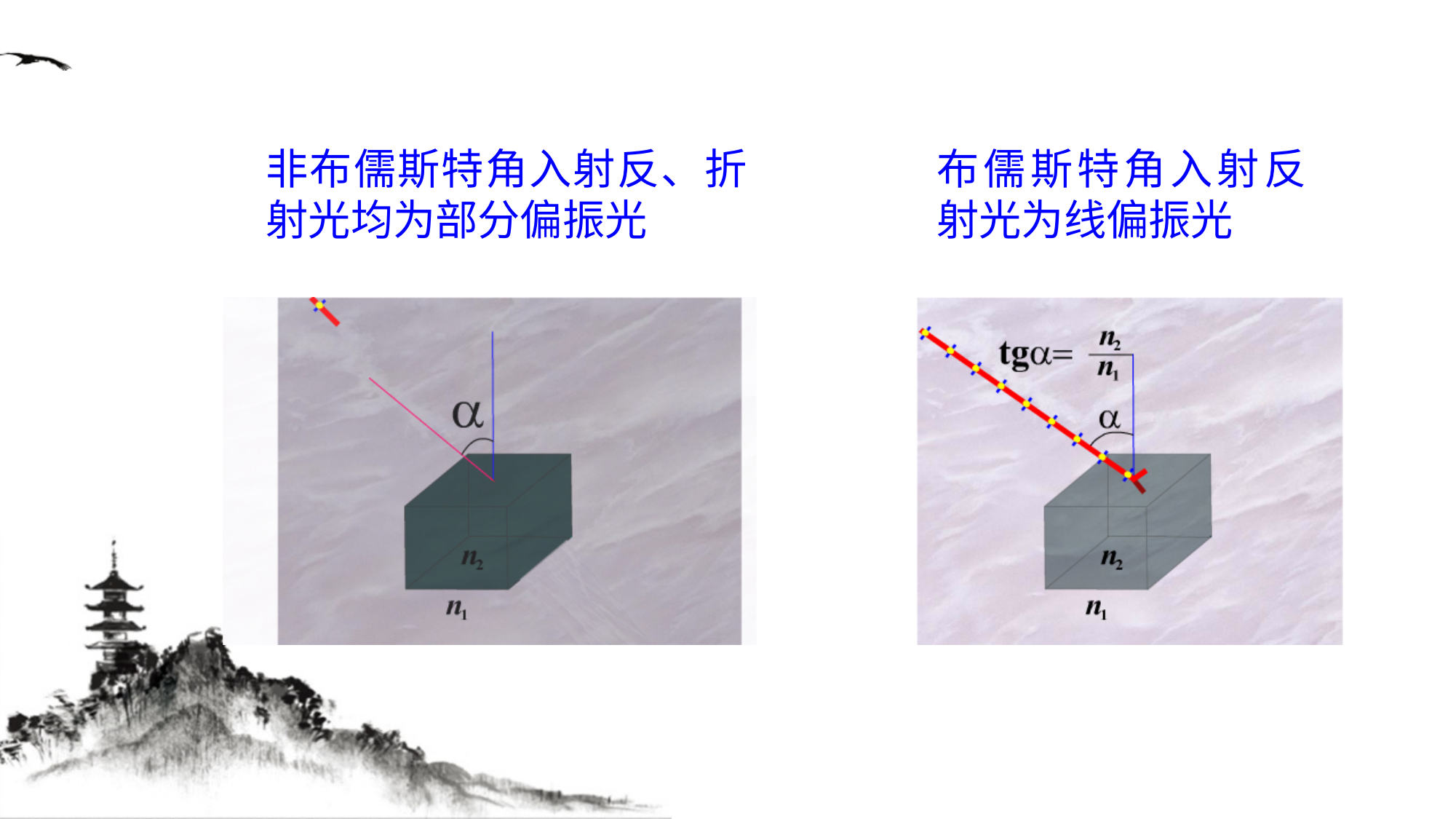

非布儒斯特角入射反、折射光均为部分偏振光
布儒斯特角入射反射光为线偏振光